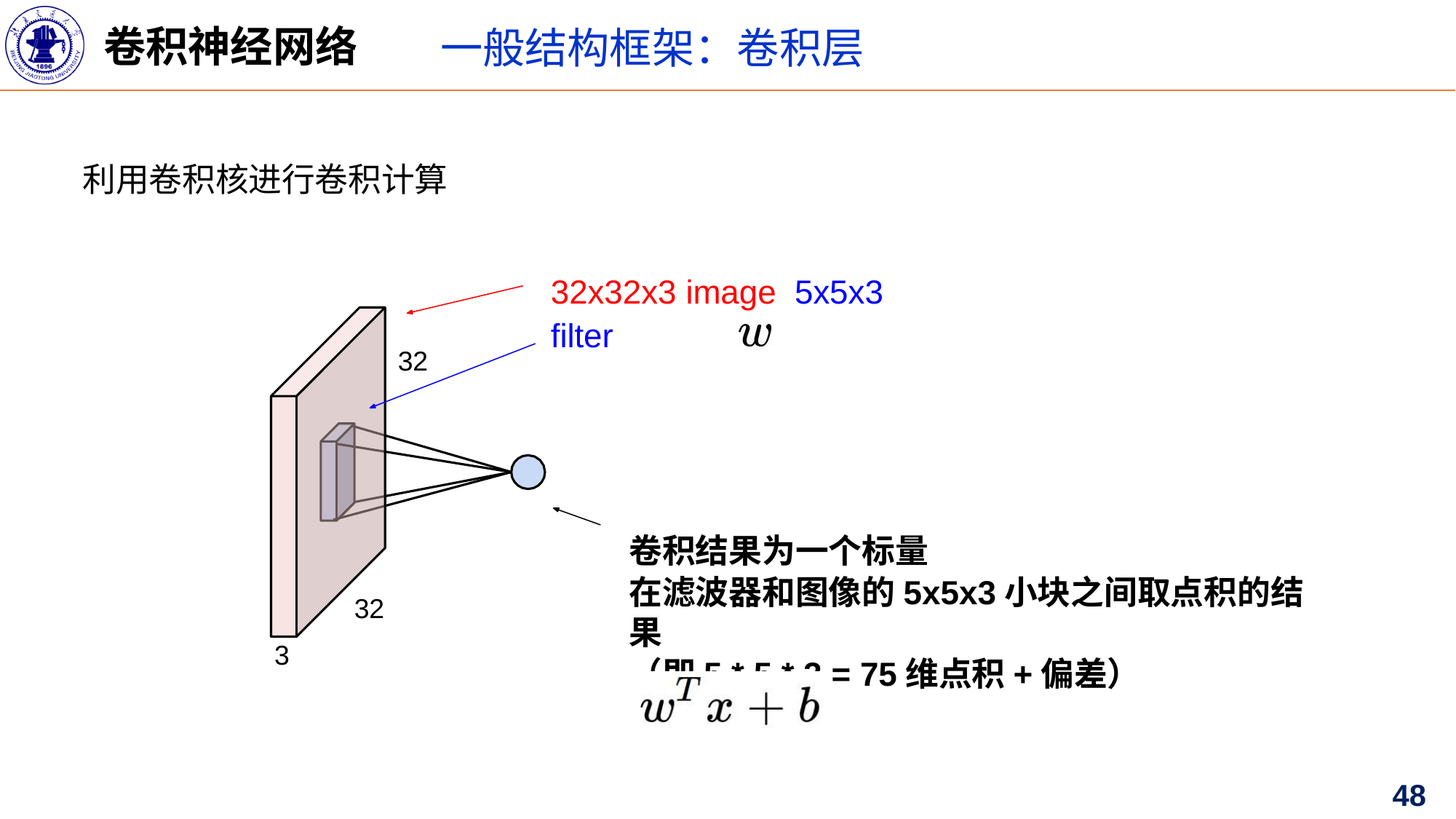

卷积神经网络
一般结构框架：卷积层
利用卷积核进行卷积计算
32x32x3 image  5x5x3 filter
32

卷积结果为一个标量
在滤波器和图像的5x5x3小块之间取点积的结果
（即5 * 5 * 3 = 75维点积+偏差）
32
3